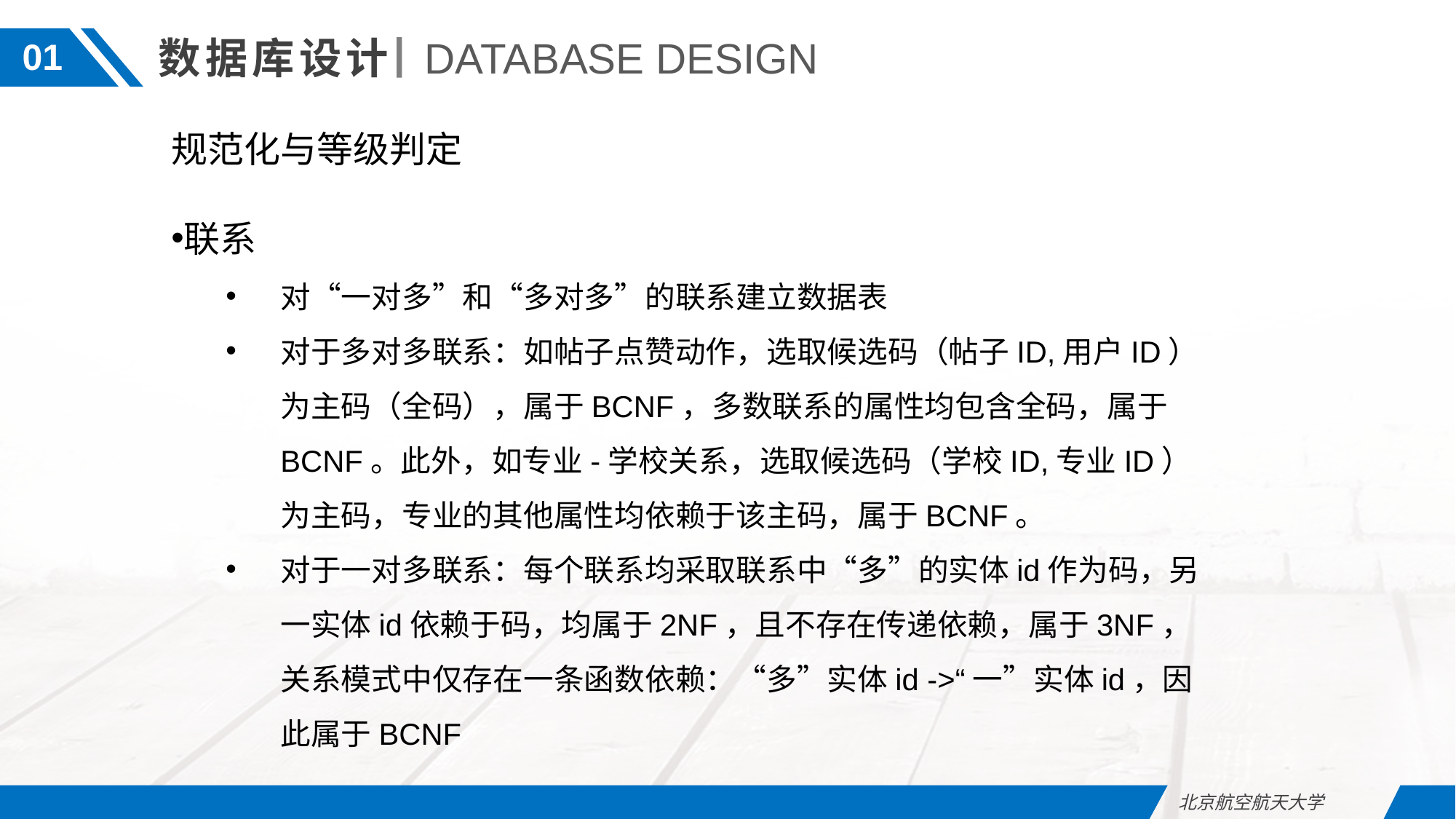

DATABASE DESIGN

数据库设计

01

规范化与等级判定
联系
对“一对多”和“多对多”的联系建立数据表
对于多对多联系：如帖子点赞动作，选取候选码（帖子ID,用户ID）为主码（全码），属于BCNF，多数联系的属性均包含全码，属于BCNF。此外，如专业-学校关系，选取候选码（学校ID,专业ID）为主码，专业的其他属性均依赖于该主码，属于BCNF。
对于一对多联系：每个联系均采取联系中“多”的实体id作为码，另一实体id依赖于码，均属于2NF，且不存在传递依赖，属于3NF，关系模式中仅存在一条函数依赖：“多”实体id ->“一”实体id，因此属于BCNF

北京航空航天大学